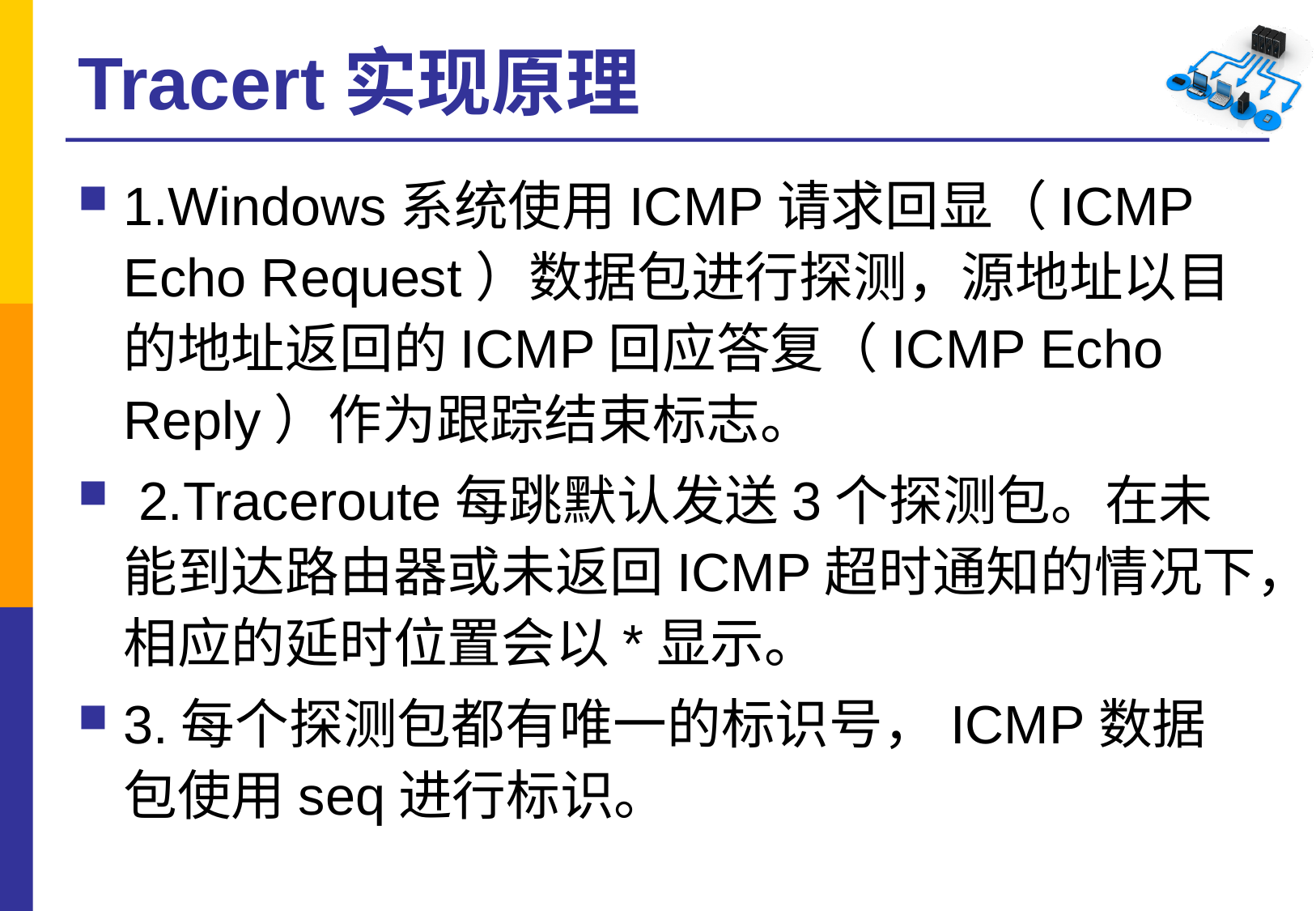

# Tracert实现原理
1.Windows系统使用ICMP请求回显（ICMP Echo Request）数据包进行探测，源地址以目的地址返回的ICMP回应答复（ICMP Echo Reply）作为跟踪结束标志。
 2.Traceroute每跳默认发送3个探测包。在未能到达路由器或未返回ICMP超时通知的情况下，相应的延时位置会以*显示。
3.每个探测包都有唯一的标识号，ICMP数据包使用seq进行标识。